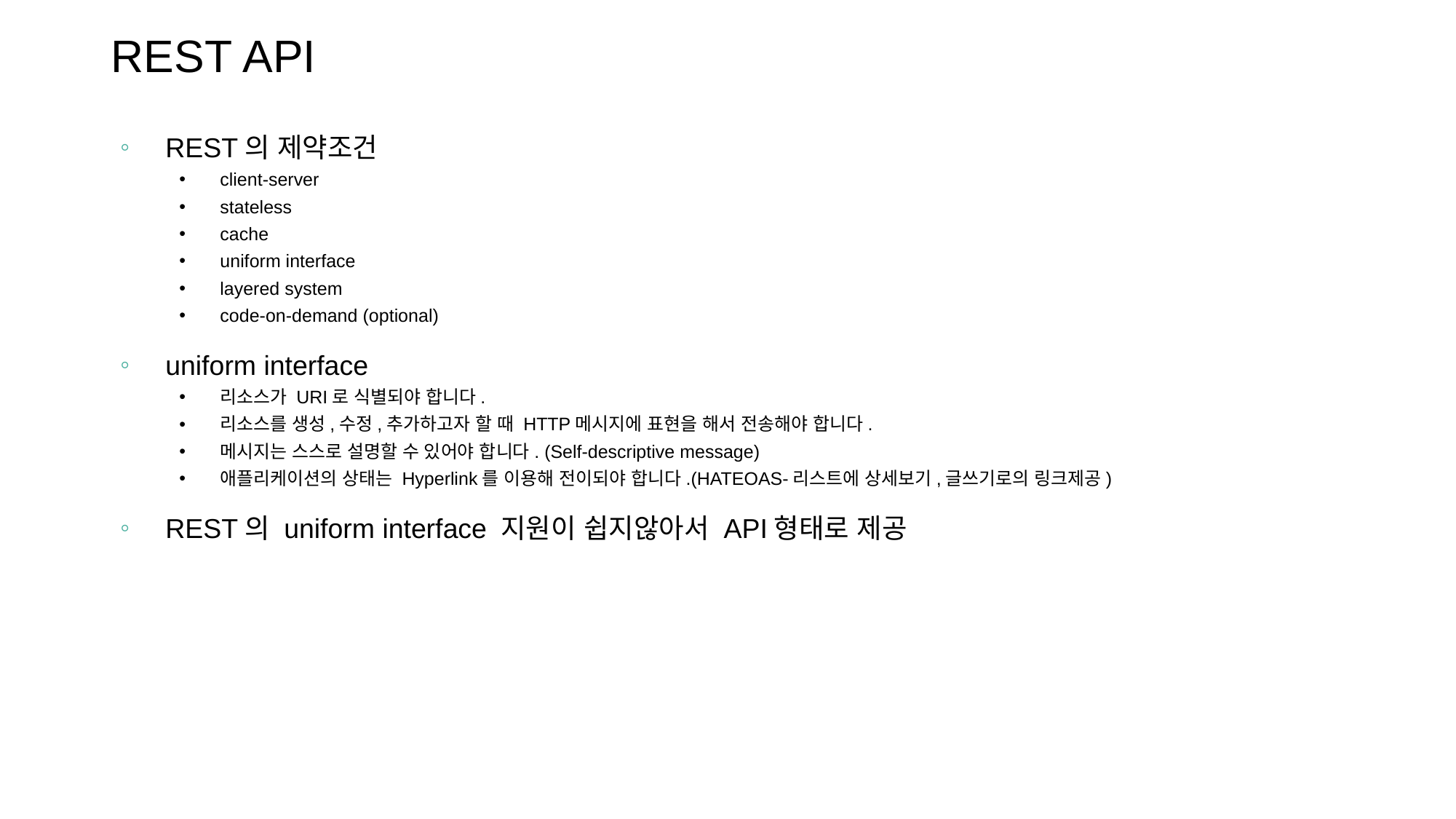

# REST API
REST의 제약조건
client-server
stateless
cache
uniform interface
layered system
code-on-demand (optional)
uniform interface
리소스가 URI로 식별되야 합니다.
리소스를 생성,수정,추가하고자 할 때 HTTP메시지에 표현을 해서 전송해야 합니다.
메시지는 스스로 설명할 수 있어야 합니다. (Self-descriptive message)
애플리케이션의 상태는 Hyperlink를 이용해 전이되야 합니다.(HATEOAS-리스트에 상세보기,글쓰기로의 링크제공)
REST의 uniform interface 지원이 쉽지않아서 API형태로 제공